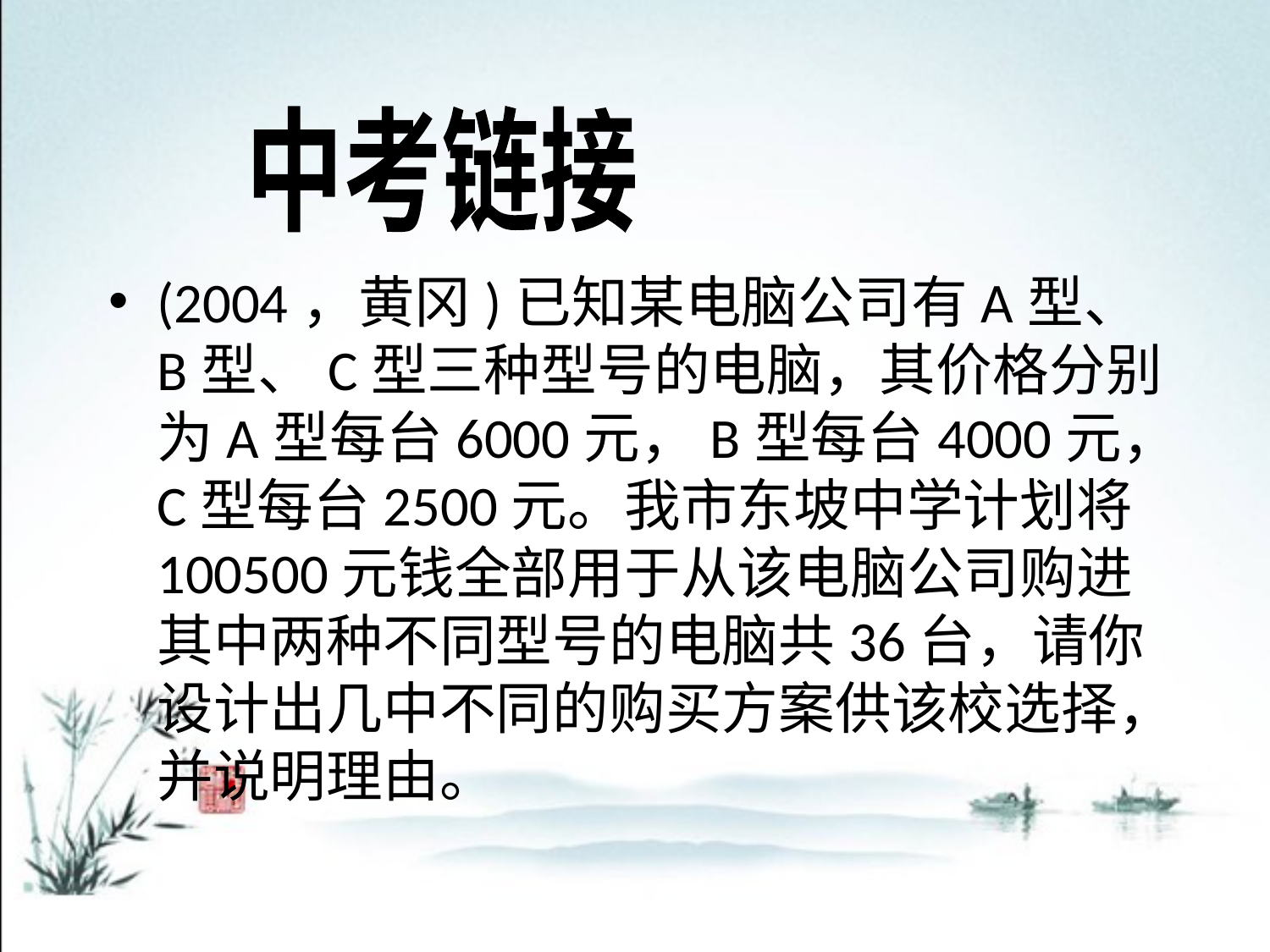

中考链接
(2004，黄冈)已知某电脑公司有A型、B型、C型三种型号的电脑，其价格分别为A型每台6000元，B型每台4000元，C型每台2500元。我市东坡中学计划将100500元钱全部用于从该电脑公司购进其中两种不同型号的电脑共36台，请你设计出几中不同的购买方案供该校选择，并说明理由。